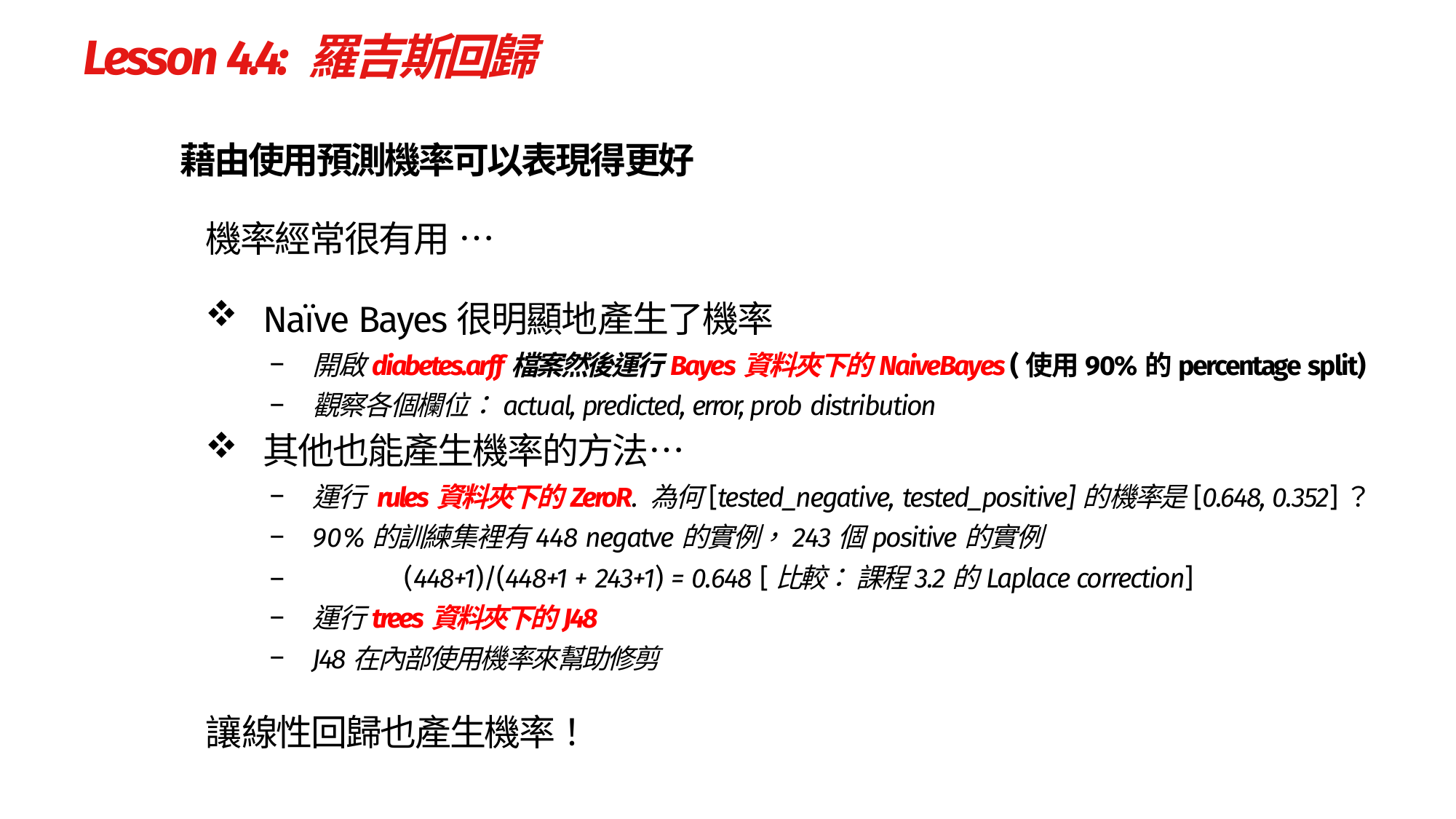

# Lesson 4.4: 羅吉斯回歸
藉由使用預測機率可以表現得更好

機率經常很有用 …

Naïve Bayes很明顯地產生了機率
開啟diabetes.arff檔案然後運行Bayes資料夾下的NaiveBayes (使用90%的percentage split)
觀察各個欄位：actual, predicted, error, prob distribution
其他也能產生機率的方法…
運行 rules資料夾下的ZeroR. 為何[tested_negative, tested_positive]的機率是[0.648, 0.352]？
90%的訓練集裡有448 negatve的實例，243個positive的實例
–	(448+1)/(448+1 + 243+1) = 0.648 [比較： 課程3.2的Laplace correction]
運行trees資料夾下的J48
J48在內部使用機率來幫助修剪

讓線性回歸也產生機率！